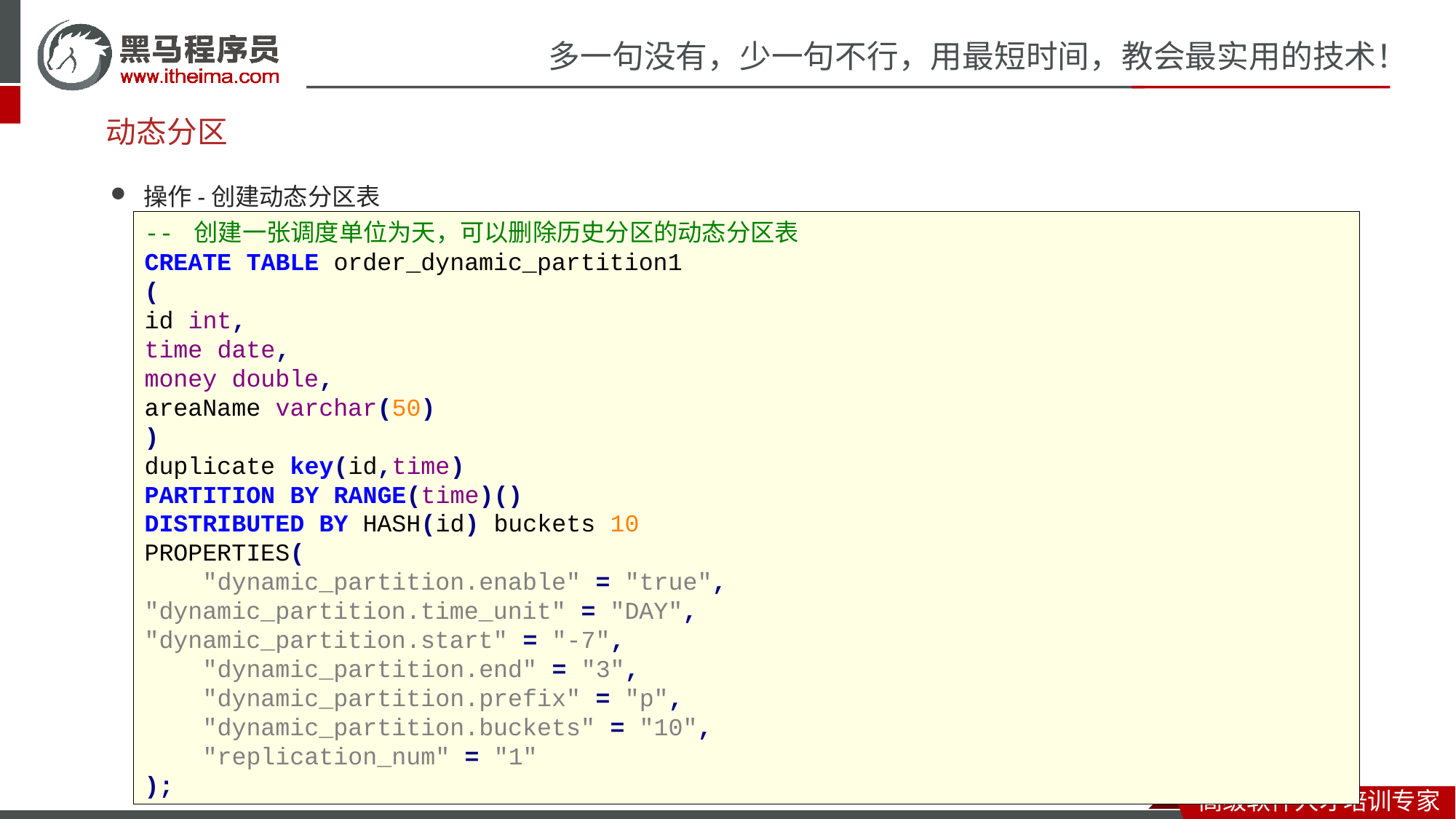

# 动态分区
操作-创建动态分区表
-- 创建一张调度单位为天，可以删除历史分区的动态分区表
CREATE TABLE order_dynamic_partition1
(
id int,
time date,
money double,
areaName varchar(50)
)
duplicate key(id,time)
PARTITION BY RANGE(time)()
DISTRIBUTED BY HASH(id) buckets 10
PROPERTIES(
    "dynamic_partition.enable" = "true",
"dynamic_partition.time_unit" = "DAY",
"dynamic_partition.start" = "-7",
    "dynamic_partition.end" = "3",
    "dynamic_partition.prefix" = "p",
    "dynamic_partition.buckets" = "10",
    "replication_num" = "1"
);